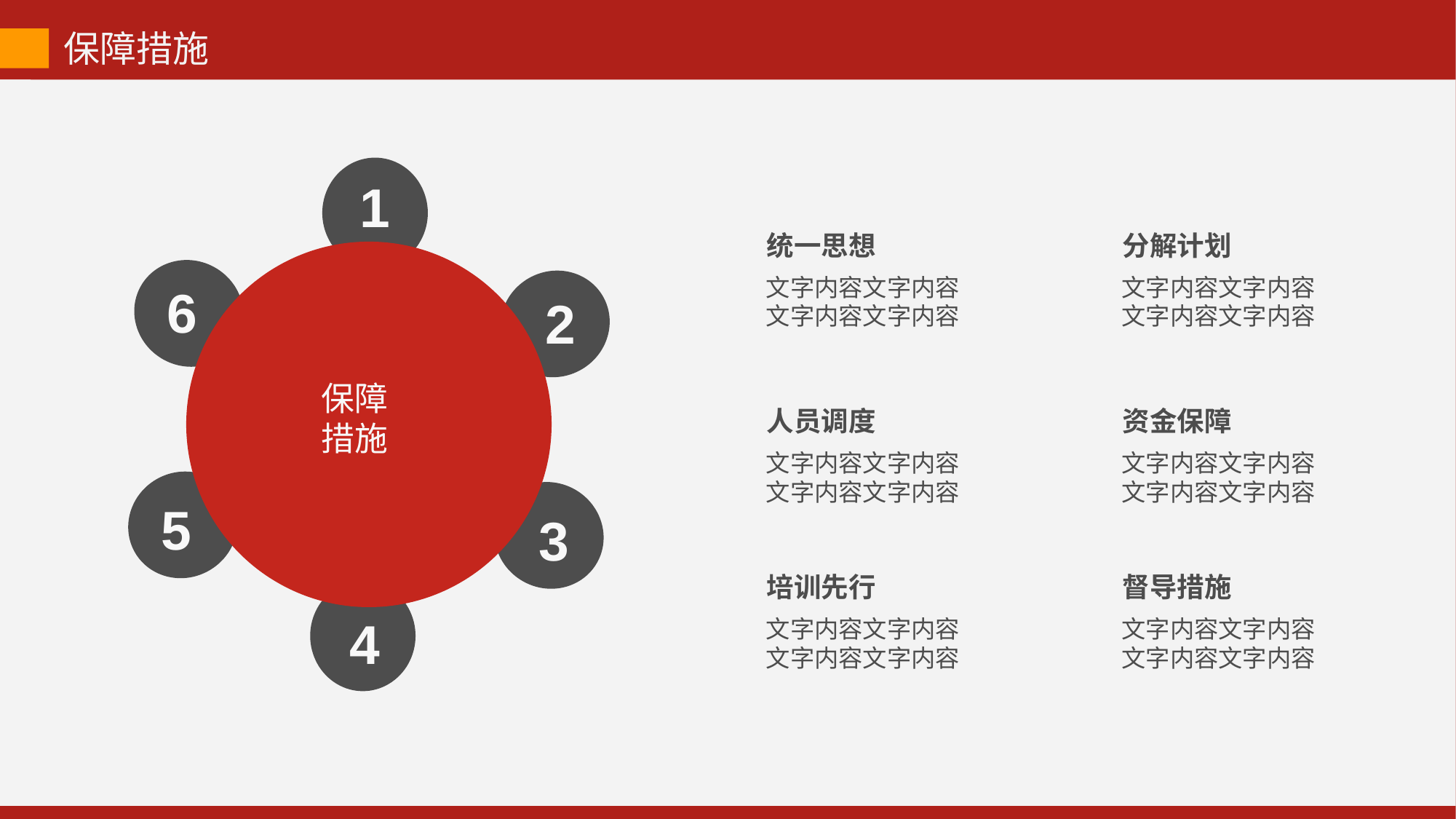

保障措施

1
统一思想
文字内容文字内容
文字内容文字内容
分解计划
文字内容文字内容
文字内容文字内容

6

2
保障
措施
人员调度
文字内容文字内容
文字内容文字内容
资金保障
文字内容文字内容
文字内容文字内容

5

3
培训先行
文字内容文字内容
文字内容文字内容
督导措施
文字内容文字内容
文字内容文字内容

4